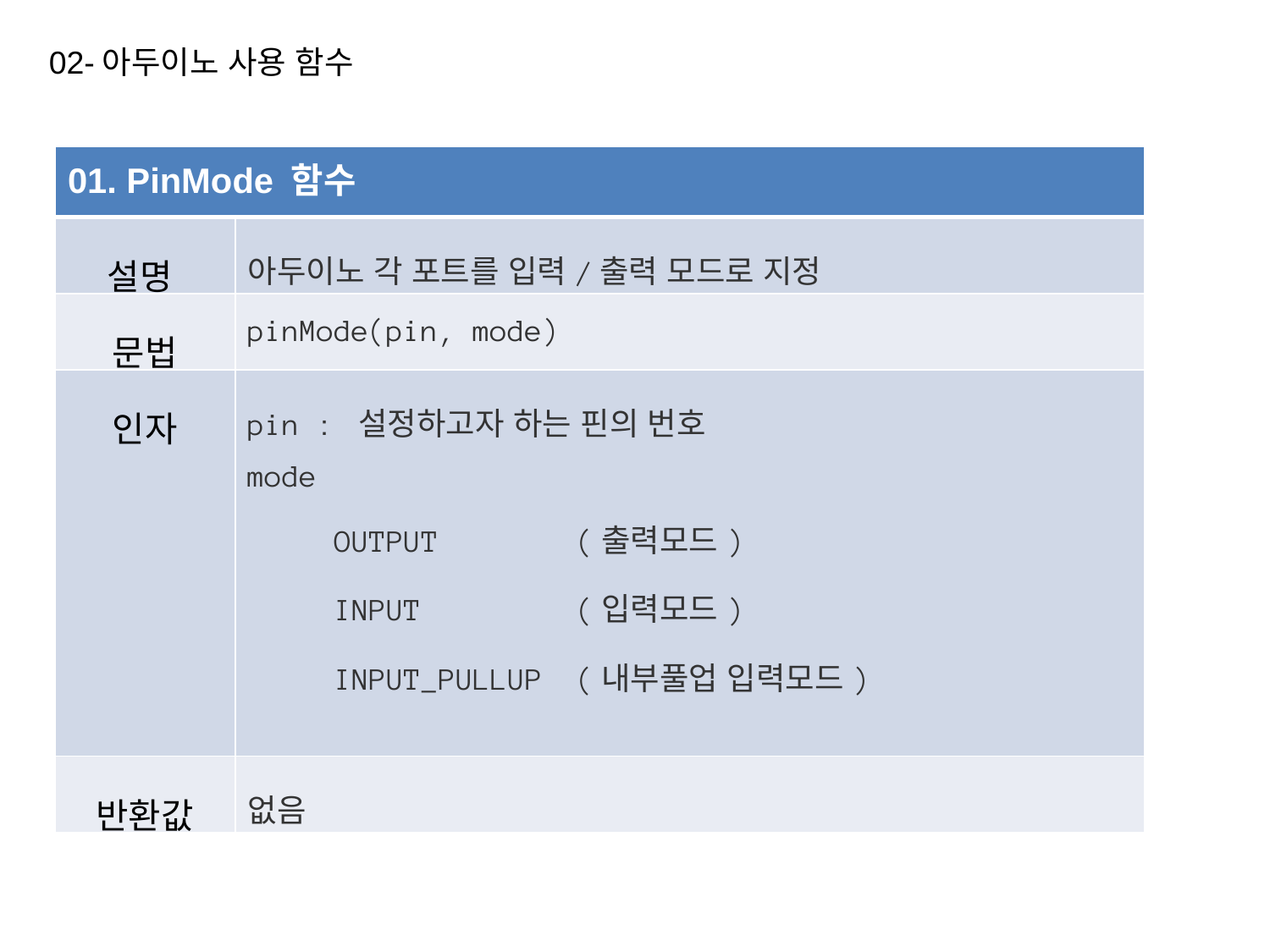

02-아두이노 사용 함수
| 01. PinMode 함수 |  |
| --- | --- |
| 설명 | 아두이노 각 포트를 입력/출력 모드로 지정 |
| 문법 | pinMode(pin, mode) |
| 인자 | pin : 설정하고자 하는 핀의 번호 mode OUTPUT (출력모드) INPUT (입력모드) INPUT\_PULLUP (내부풀업 입력모드) |
| 반환값 | 없음 |